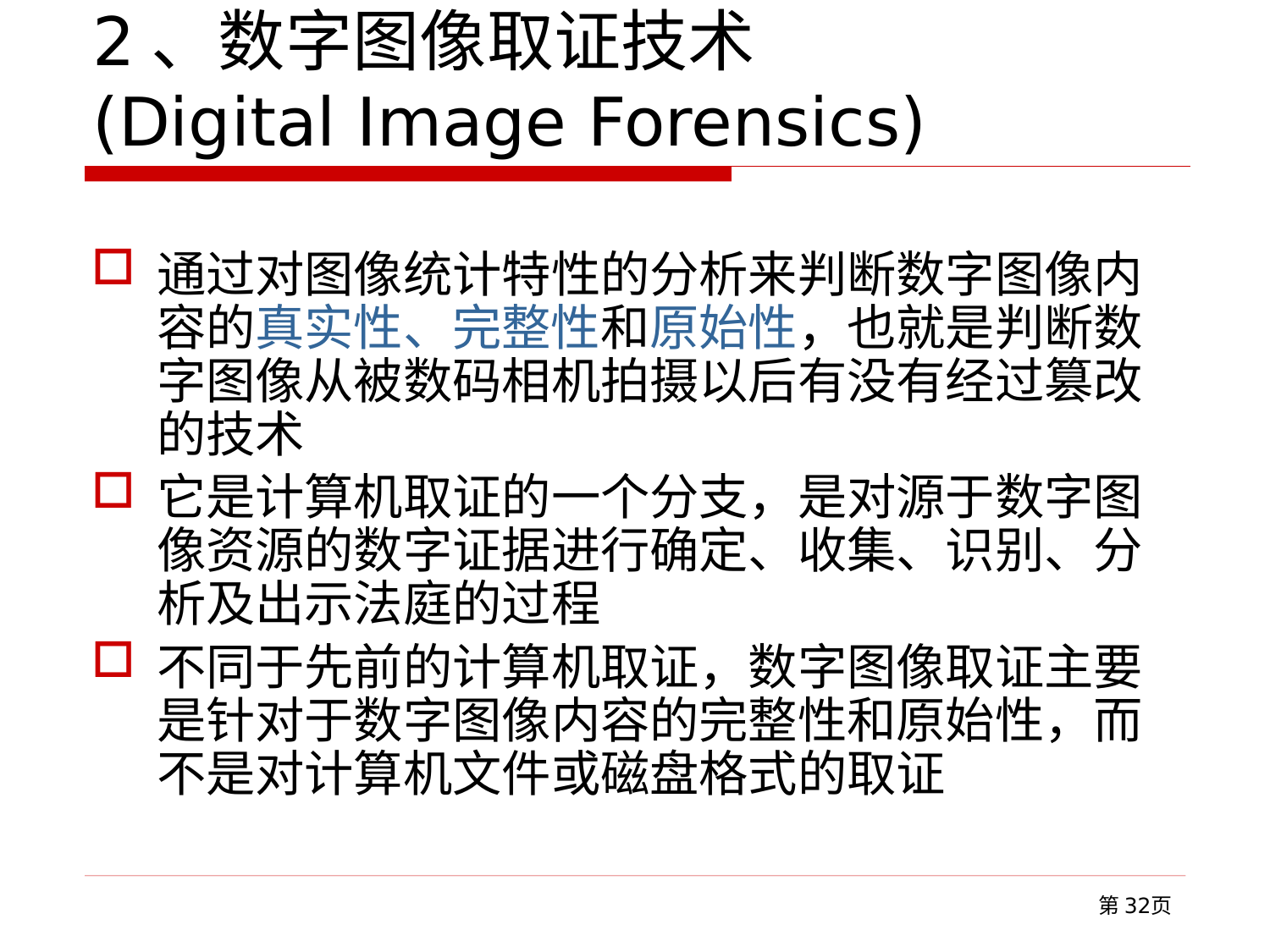

# 2、数字图像取证技术 (Digital Image Forensics)
通过对图像统计特性的分析来判断数字图像内容的真实性、完整性和原始性，也就是判断数字图像从被数码相机拍摄以后有没有经过篡改的技术
它是计算机取证的一个分支，是对源于数字图像资源的数字证据进行确定、收集、识别、分析及出示法庭的过程
不同于先前的计算机取证，数字图像取证主要是针对于数字图像内容的完整性和原始性，而不是对计算机文件或磁盘格式的取证
32